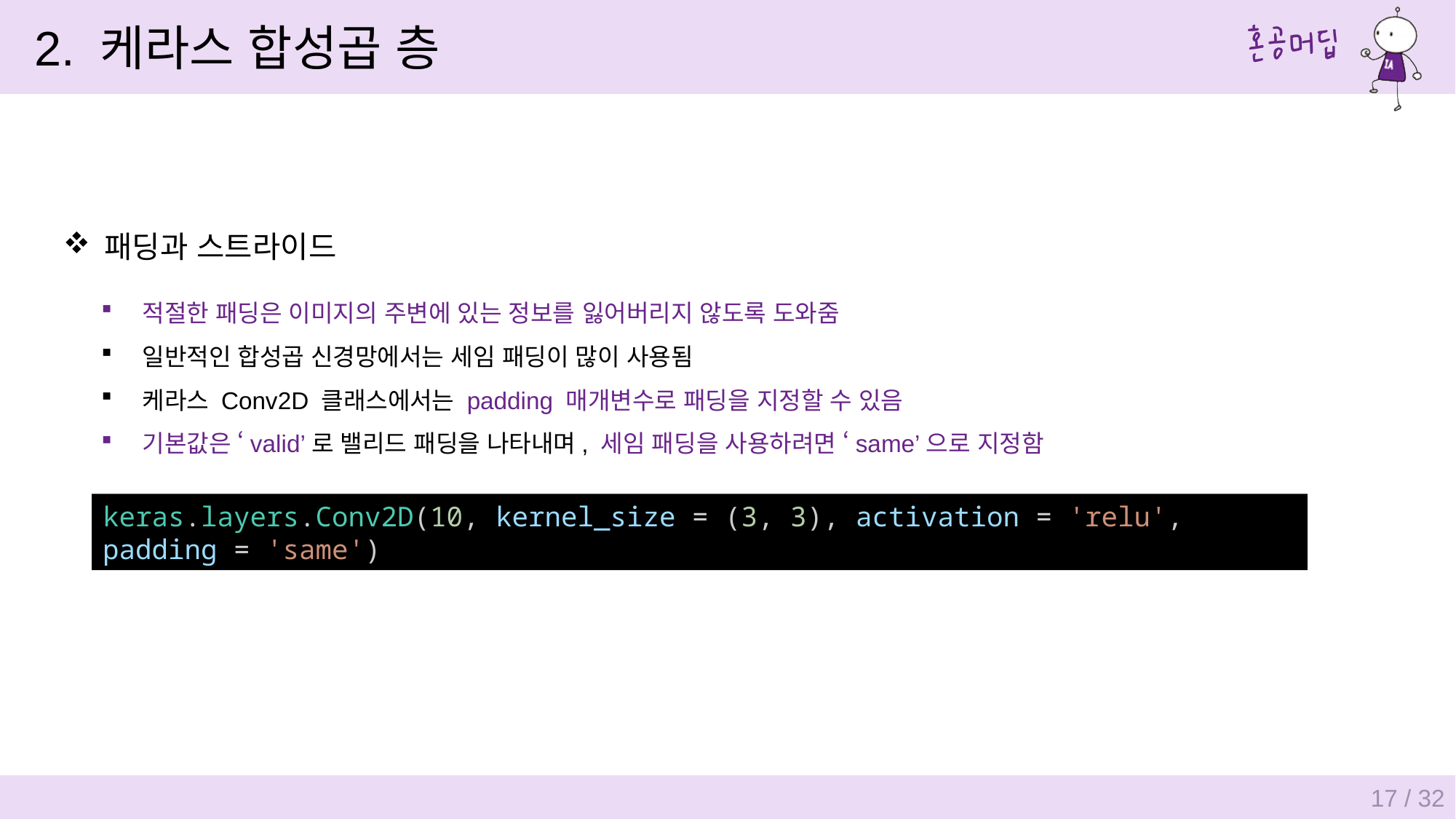

2. 케라스 합성곱 층
패딩과 스트라이드
적절한 패딩은 이미지의 주변에 있는 정보를 잃어버리지 않도록 도와줌
일반적인 합성곱 신경망에서는 세임 패딩이 많이 사용됨
케라스 Conv2D 클래스에서는 padding 매개변수로 패딩을 지정할 수 있음
기본값은 ‘valid’로 밸리드 패딩을 나타내며, 세임 패딩을 사용하려면 ‘same’으로 지정함
keras.layers.Conv2D(10, kernel_size = (3, 3), activation = 'relu', padding = 'same')
17 / 32